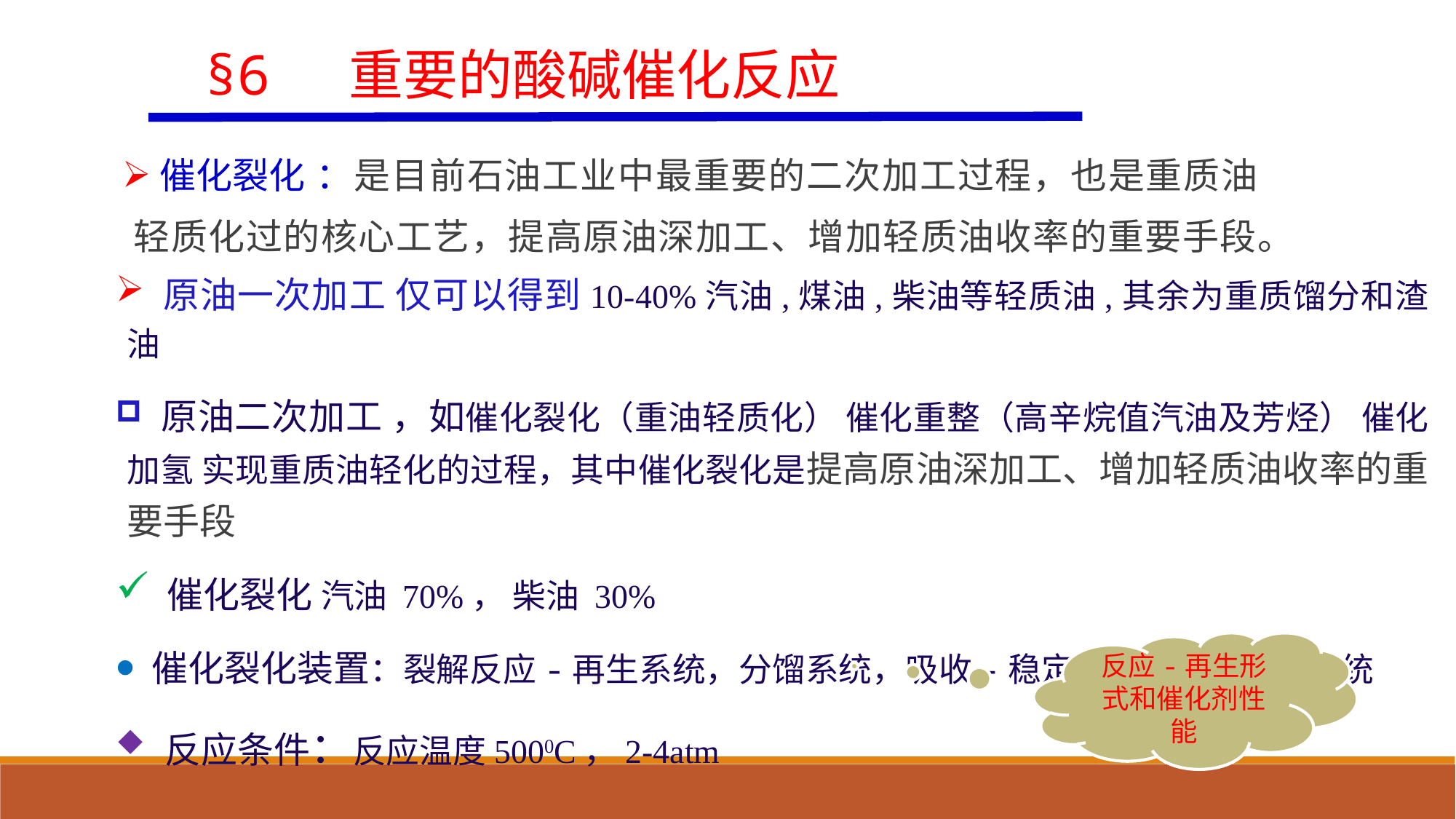

§6  重要的酸碱催化反应

 催化裂化 ：是目前石油工业中最重要的二次加工过程，也是重质油轻质化过的核心工艺，提高原油深加工、增加轻质油收率的重要手段。

 原油一次加工 仅可以得到10-40%汽油,煤油,柴油等轻质油,其余为重质馏分和渣油
 原油二次加工 ，如催化裂化（重油轻质化） 催化重整（高辛烷值汽油及芳烃） 催化加氢 实现重质油轻化的过程，其中催化裂化是提高原油深加工、增加轻质油收率的重要手段
 催化裂化 汽油 70%， 柴油 30%
 催化裂化装置：裂解反应-再生系统，分馏系统，吸收-稳定系统和能量回收系统
 反应条件：反应温度5000C，2-4atm

反应-再生形式和催化剂性能